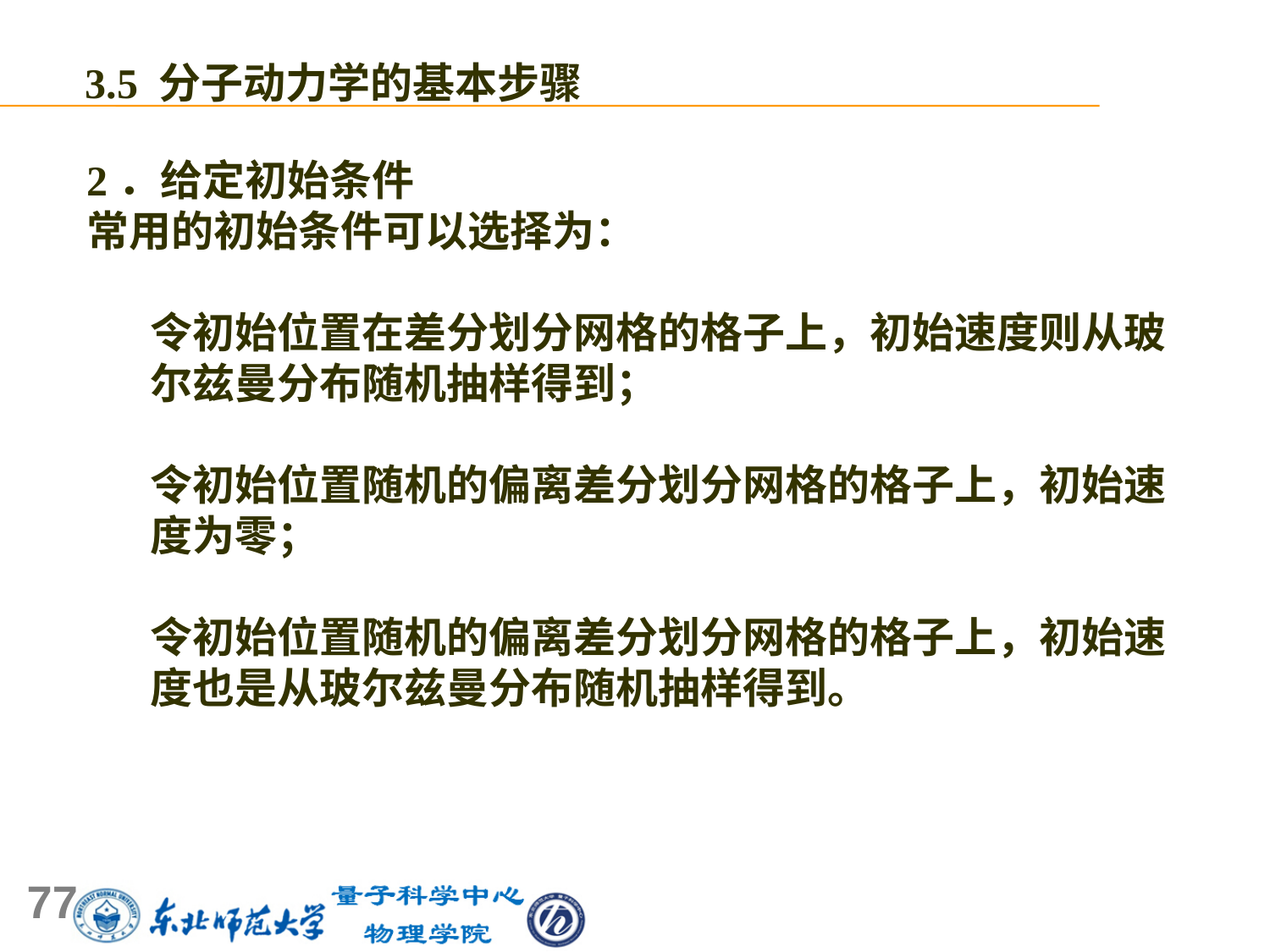

3.5 分子动力学的基本步骤

2．给定初始条件
常用的初始条件可以选择为：

令初始位置在差分划分网格的格子上，初始速度则从玻尔兹曼分布随机抽样得到；

令初始位置随机的偏离差分划分网格的格子上，初始速度为零；

令初始位置随机的偏离差分划分网格的格子上，初始速度也是从玻尔兹曼分布随机抽样得到。
77